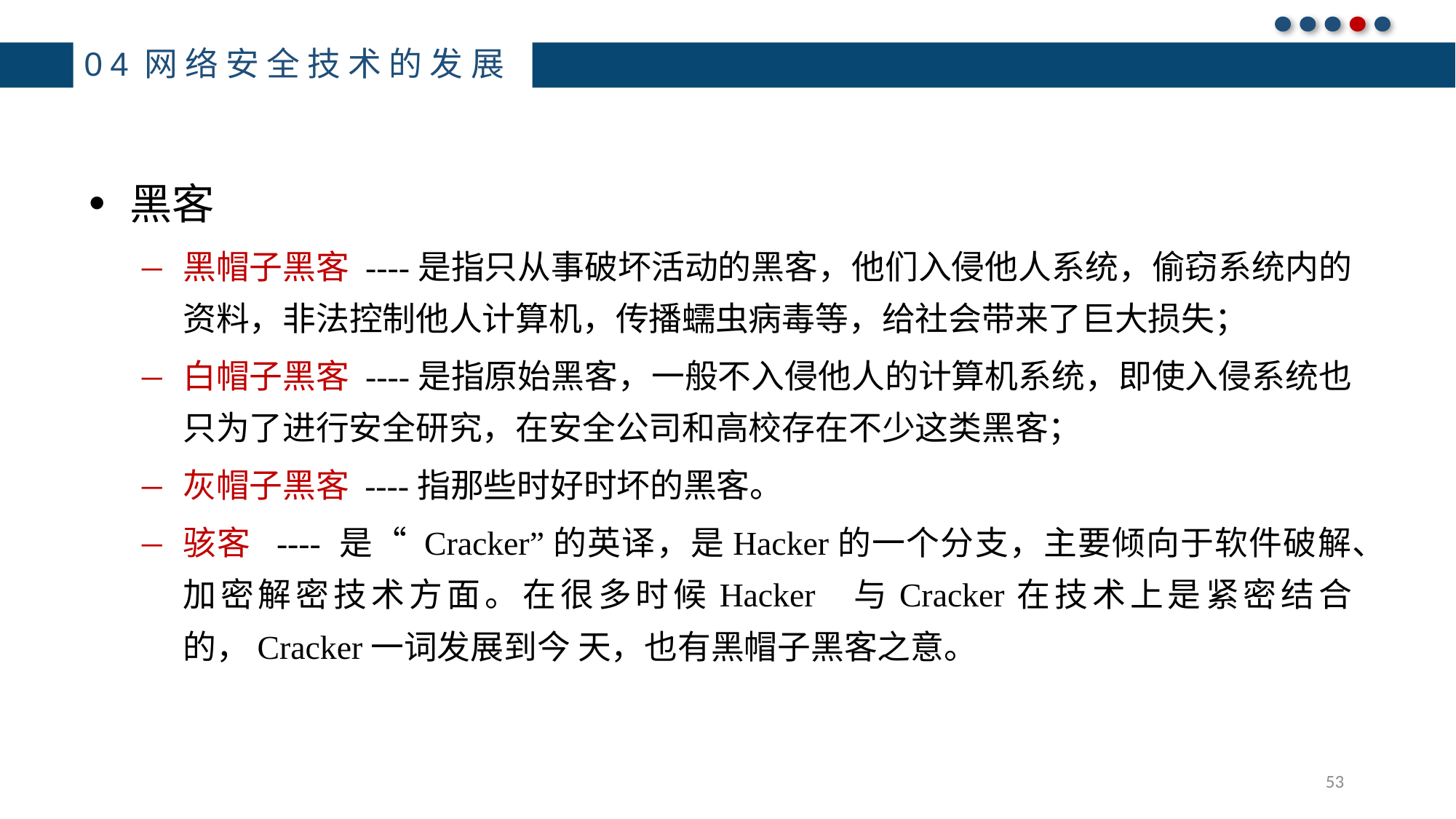

# 04网络安全技术的发展
黑客
黑帽子黑客 ----是指只从事破坏活动的黑客，他们入侵他人系统，偷窃系统内的资料，非法控制他人计算机，传播蠕虫病毒等，给社会带来了巨大损失；
白帽子黑客 ----是指原始黑客，一般不入侵他人的计算机系统，即使入侵系统也只为了进行安全研究，在安全公司和高校存在不少这类黑客；
灰帽子黑客 ----指那些时好时坏的黑客。
骇客  ---- 是“ Cracker”的英译，是Hacker的一个分支，主要倾向于软件破解、加密解密技术方面。在很多时候Hacker  与Cracker在技术上是紧密结合的，Cracker一词发展到今 天，也有黑帽子黑客之意。
53